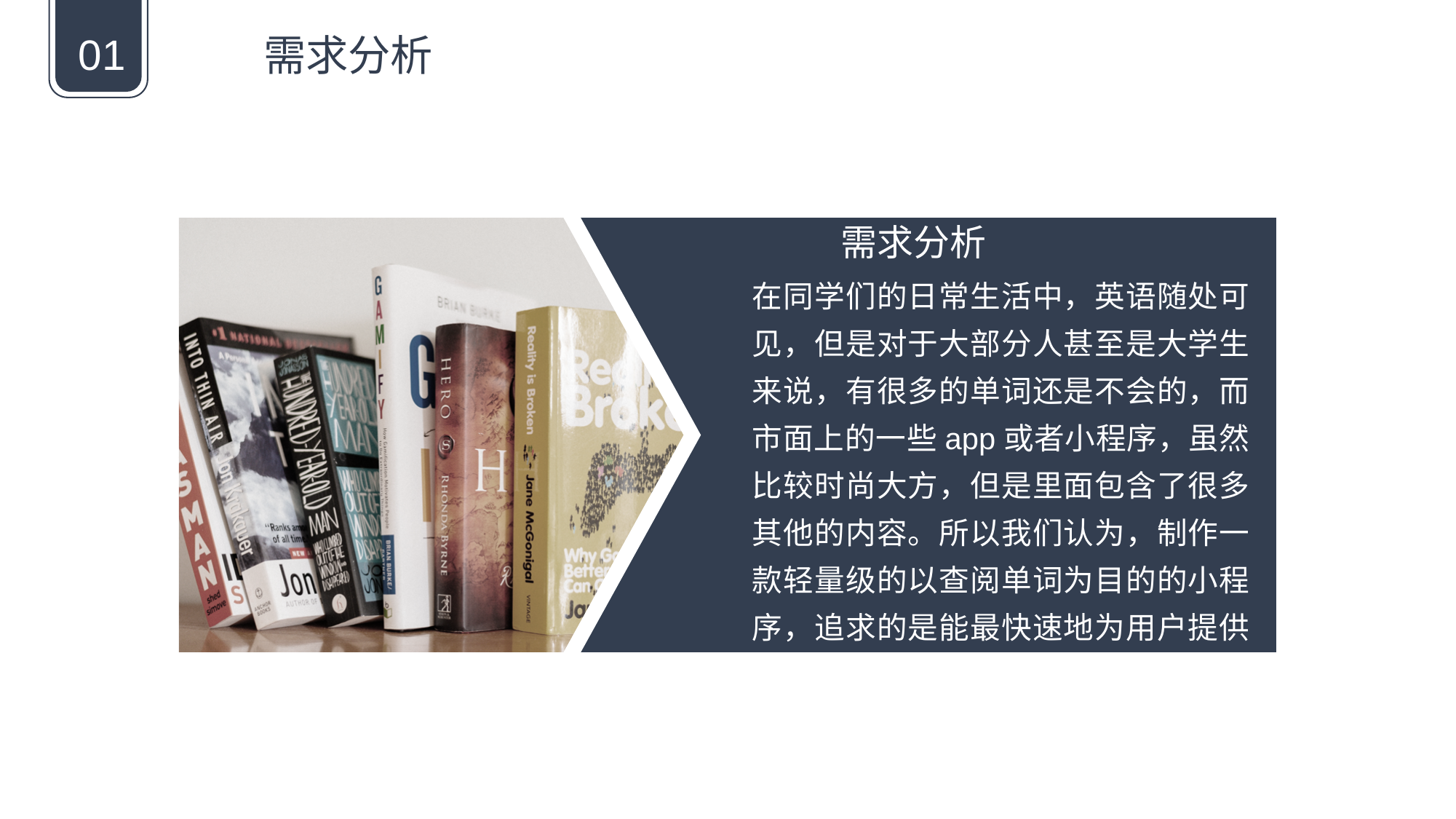

01
 需求分析
需求分析

在同学们的日常生活中，英语随处可见，但是对于大部分人甚至是大学生来说，有很多的单词还是不会的，而市面上的一些app或者小程序，虽然比较时尚大方，但是里面包含了很多其他的内容。所以我们认为，制作一款轻量级的以查阅单词为目的的小程序，追求的是能最快速地为用户提供查阅单词的服务。